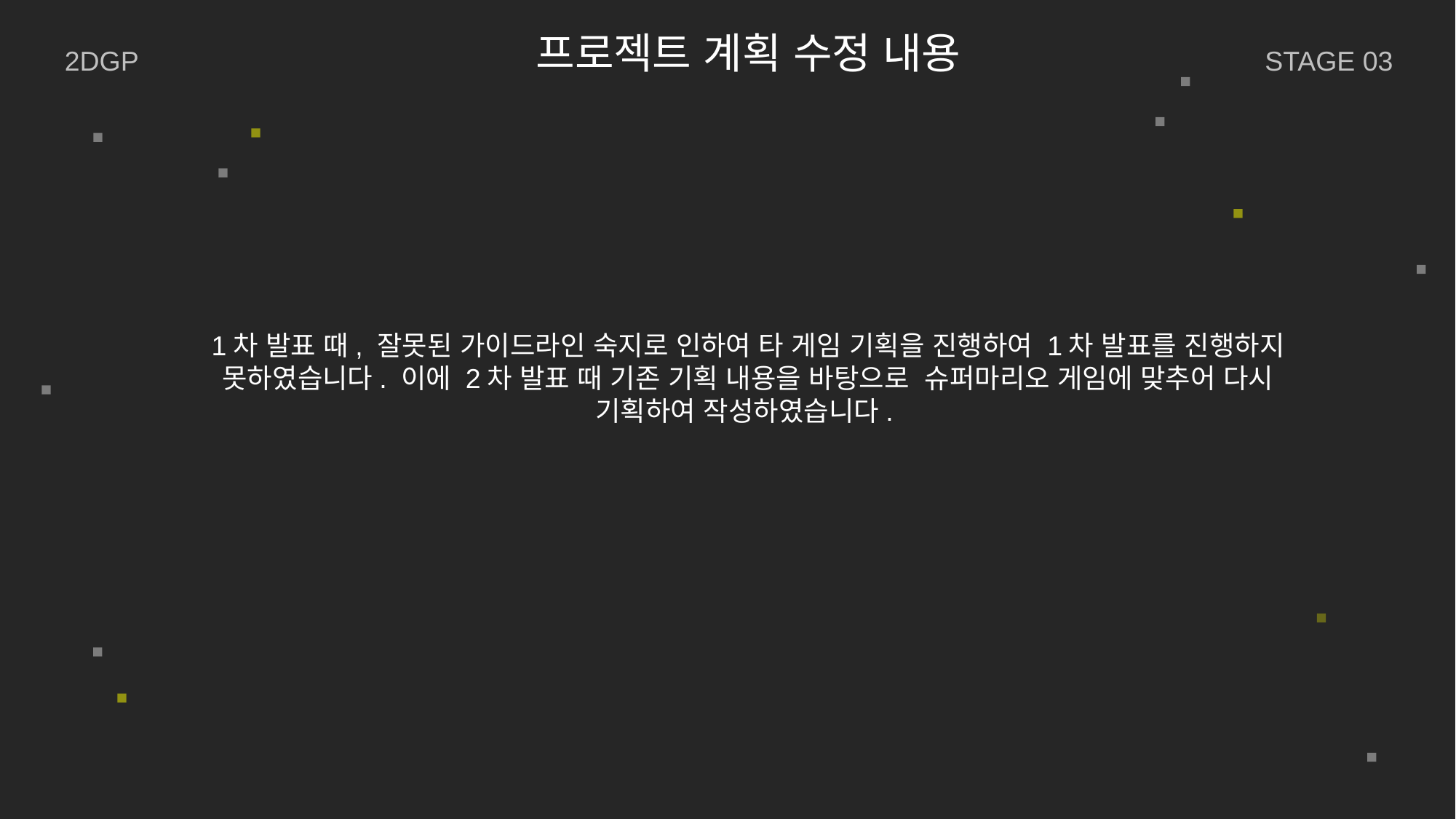

프로젝트 계획 수정 내용
2DGP
STAGE 03

1차 발표 때, 잘못된 가이드라인 숙지로 인하여 타 게임 기획을 진행하여 1차 발표를 진행하지 못하였습니다. 이에 2차 발표 때 기존 기획 내용을 바탕으로  슈퍼마리오 게임에 맞추어 다시 기획하여 작성하였습니다.